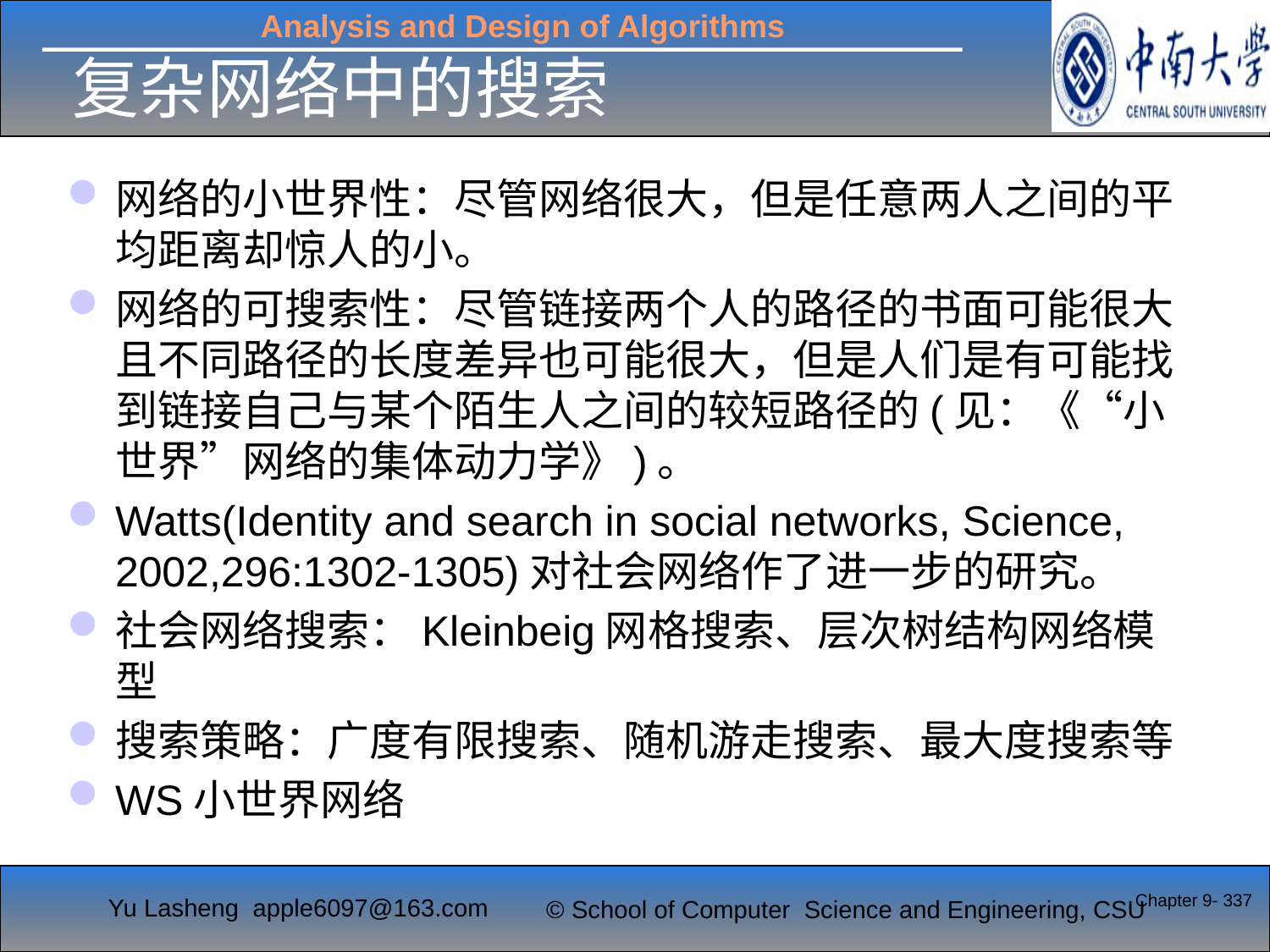

# 复杂网络中的搜索
网络的小世界性：尽管网络很大，但是任意两人之间的平均距离却惊人的小。
网络的可搜索性：尽管链接两个人的路径的书面可能很大且不同路径的长度差异也可能很大，但是人们是有可能找到链接自己与某个陌生人之间的较短路径的(见：《“小世界”网络的集体动力学》)。
Watts(Identity and search in social networks, Science, 2002,296:1302-1305)对社会网络作了进一步的研究。
社会网络搜索：Kleinbeig网格搜索、层次树结构网络模型
搜索策略：广度有限搜索、随机游走搜索、最大度搜索等
WS小世界网络
Chapter 9- 337